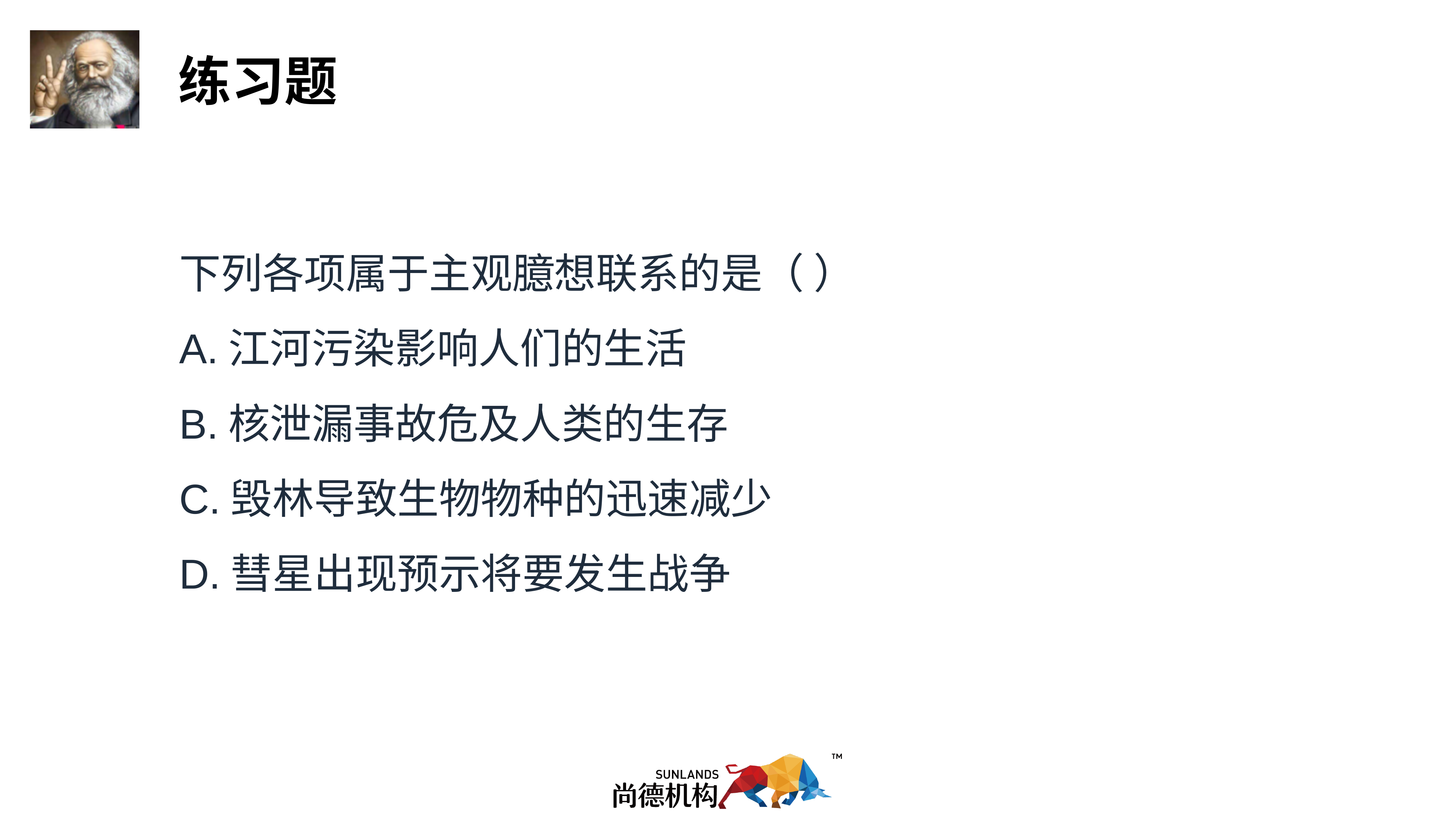

下列各项属于主观臆想联系的是（ ）
A.江河污染影响人们的生活
B.核泄漏事故危及人类的生存
C.毁林导致生物物种的迅速减少
D.彗星出现预示将要发生战争